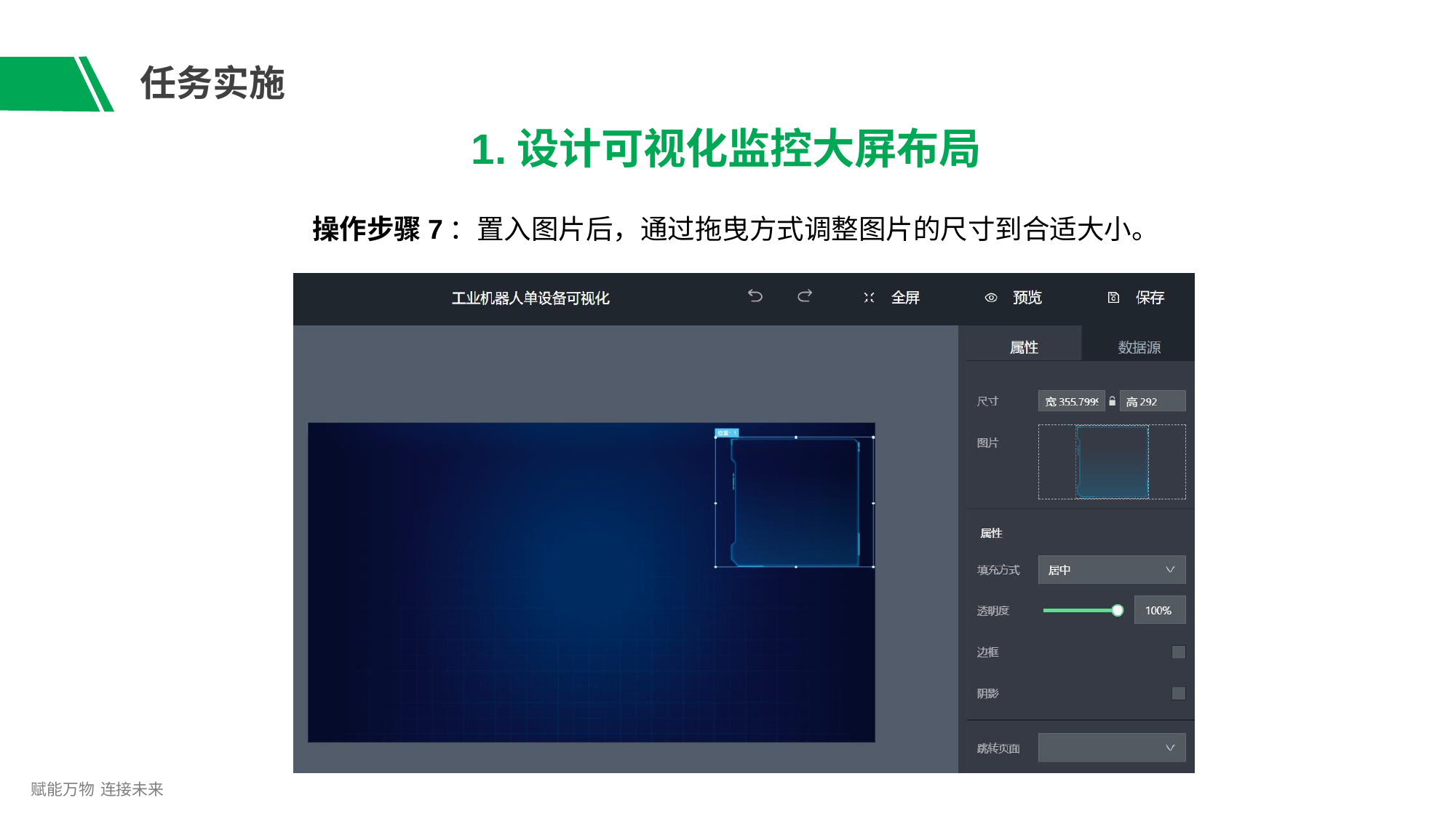

# 任务实施
1.设计可视化监控大屏布局
操作步骤7：置入图片后，通过拖曳方式调整图片的尺寸到合适大小。

赋能万物 连接未来